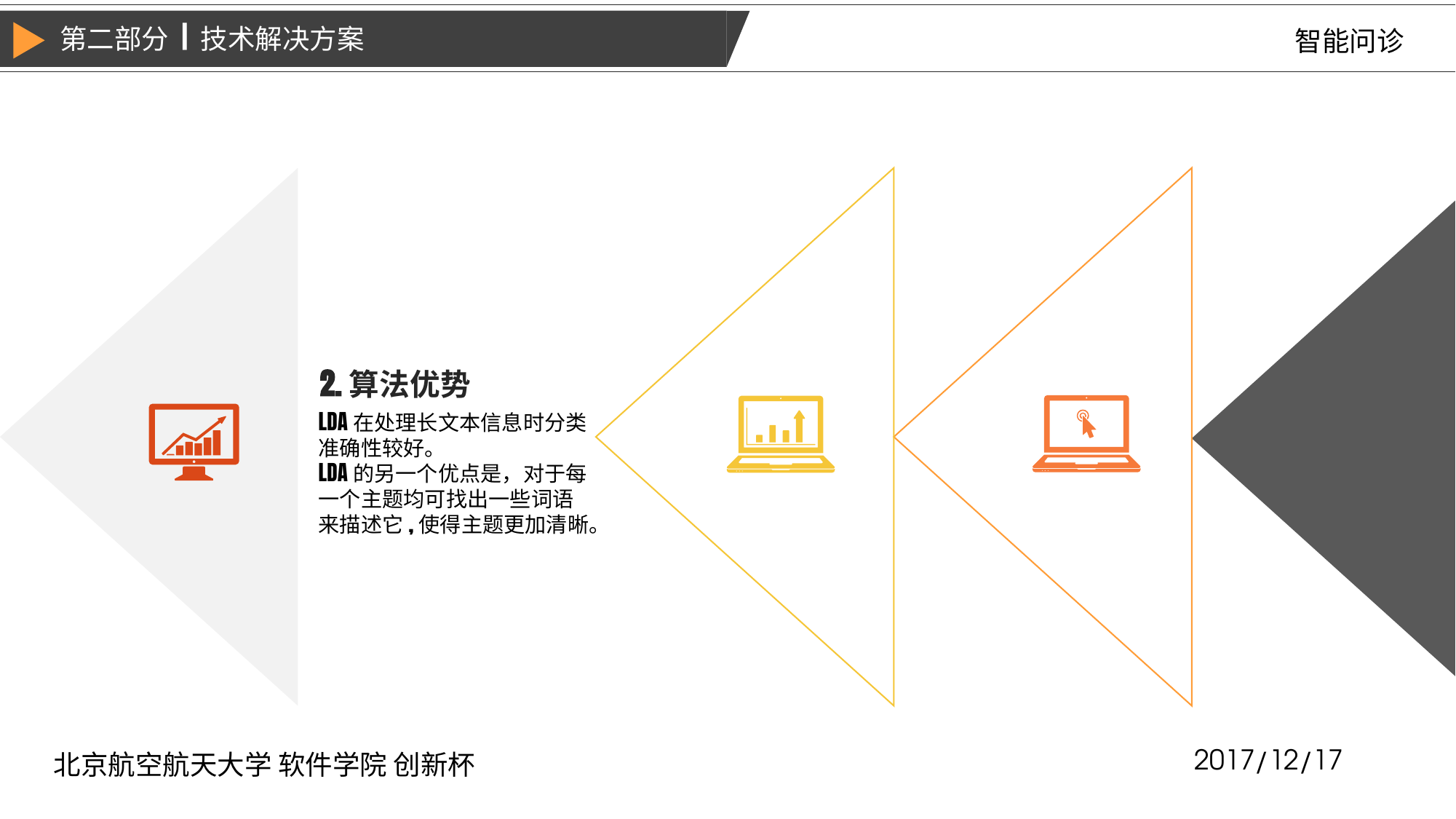

第二部分 | 技术解决方案
智能问诊

2.算法优势

LDA在处理长文本信息时分类准确性较好。
LDA的另一个优点是，对于每一个主题均可找出一些词语来描述它,使得主题更加清晰。
2017/12/17
北京航空航天大学 软件学院 创新杯